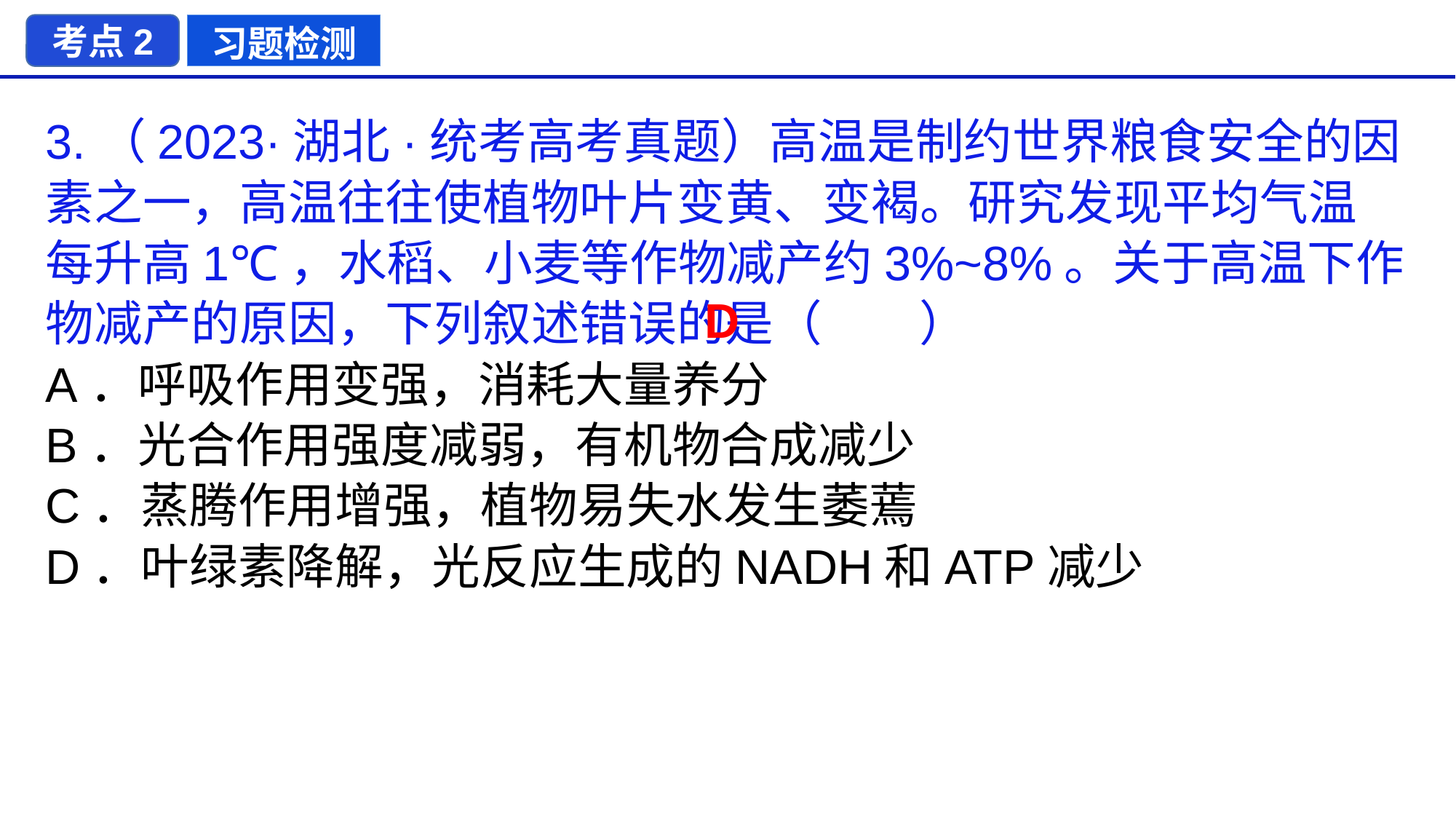

考点2
习题检测

3.（2023·湖北·统考高考真题）高温是制约世界粮食安全的因素之一，高温往往使植物叶片变黄、变褐。研究发现平均气温每升高1℃，水稻、小麦等作物减产约3%~8%。关于高温下作物减产的原因，下列叙述错误的是（　　）
A．呼吸作用变强，消耗大量养分
B．光合作用强度减弱，有机物合成减少
C．蒸腾作用增强，植物易失水发生萎蔫
D．叶绿素降解，光反应生成的NADH和ATP减少
D